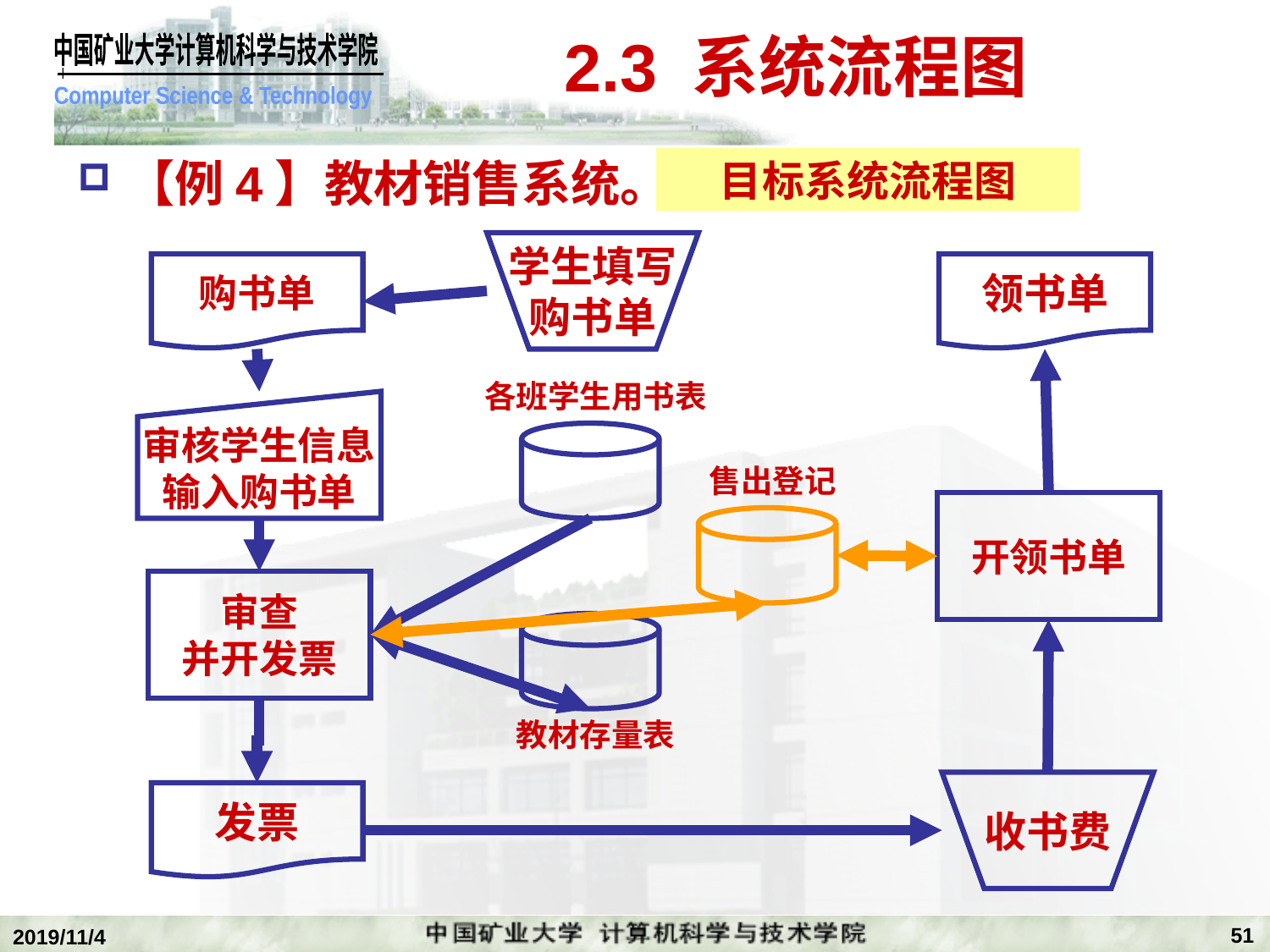

# 2.3 系统流程图
【例4】教材销售系统。
目标系统流程图
学生填写
购书单
购书单
领书单
各班学生用书表

审核学生信息
输入购书单
售出登记

开领书单
审查
并开发票

教材存量表
收书费
发票
51
2019/11/4